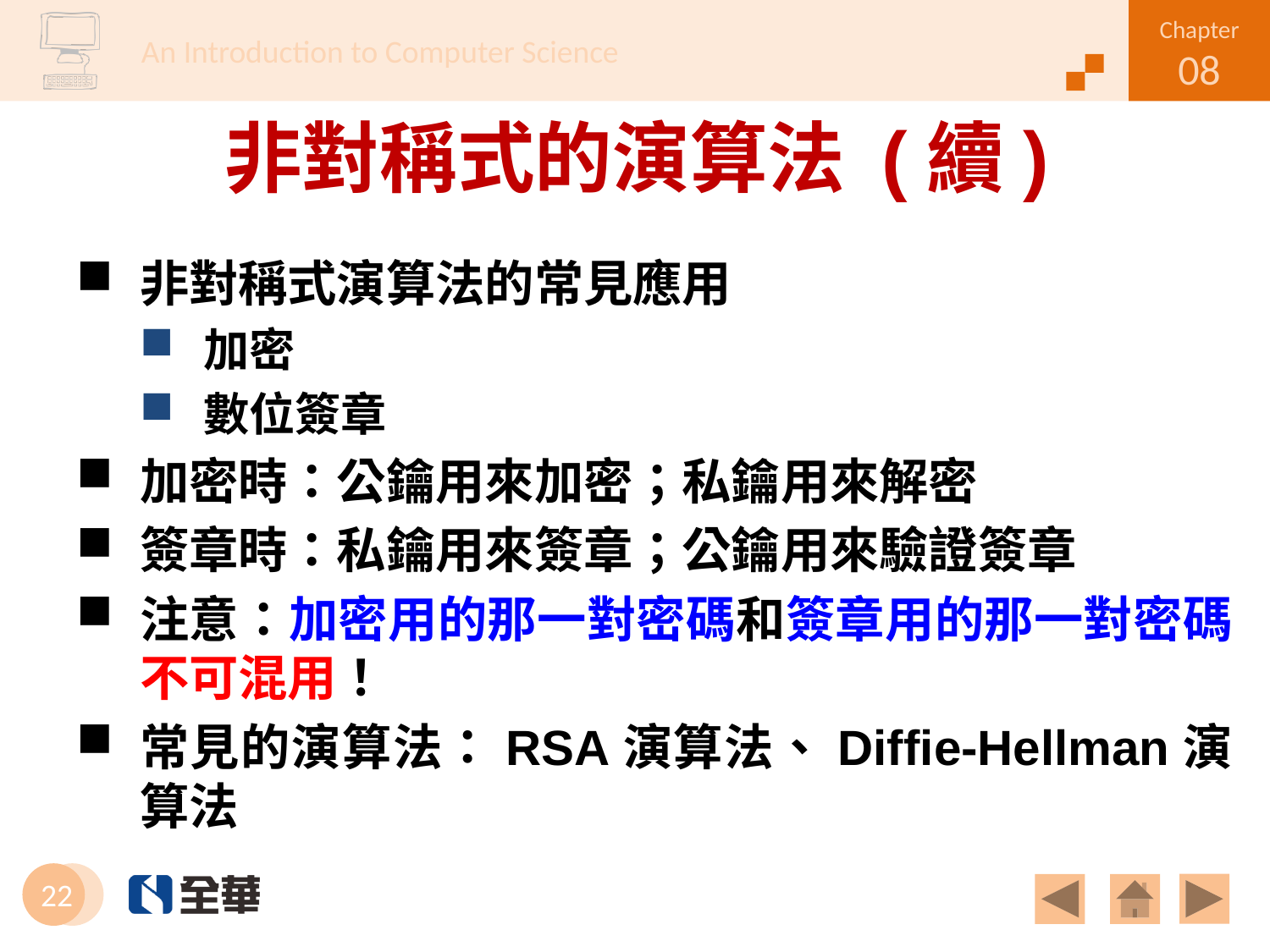

# 非對稱式的演算法 (續)
非對稱式演算法的常見應用
加密
數位簽章
加密時：公鑰用來加密；私鑰用來解密
簽章時：私鑰用來簽章；公鑰用來驗證簽章
注意：加密用的那一對密碼和簽章用的那一對密碼不可混用！
常見的演算法：RSA演算法、Diffie-Hellman演算法